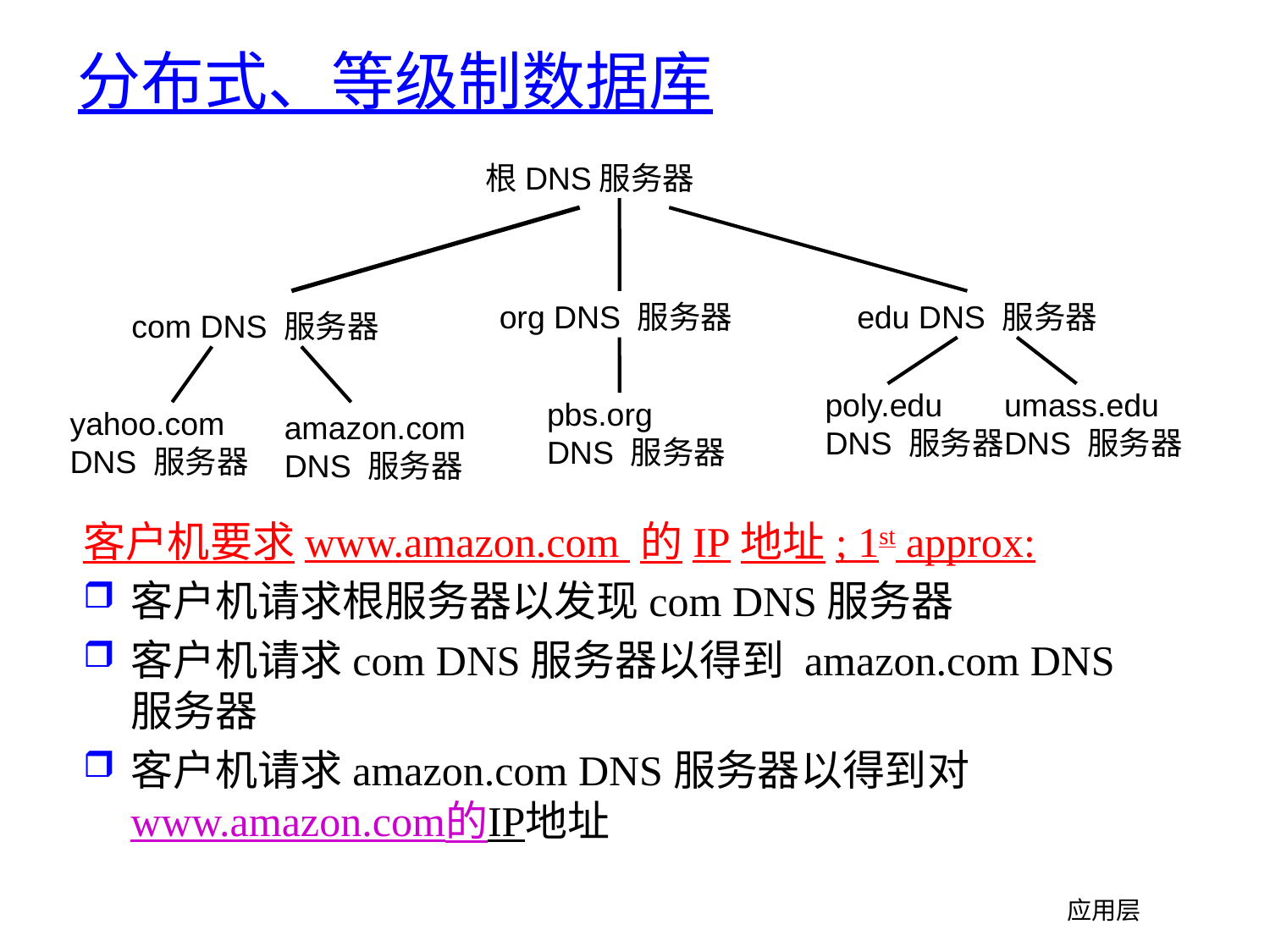

# 分布式、等级制数据库
根DNS服务器

org DNS 服务器
edu DNS 服务器
com DNS 服务器

poly.edu
DNS 服务器
umass.edu
DNS 服务器
pbs.org
DNS 服务器
yahoo.com
DNS 服务器
amazon.com
DNS 服务器
客户机要求www.amazon.com 的IP地址; 1st approx:
客户机请求根服务器以发现com DNS服务器
客户机请求com DNS服务器以得到 amazon.com DNS 服务器
客户机请求amazon.com DNS服务器以得到对 www.amazon.com的IP地址
应用层
68